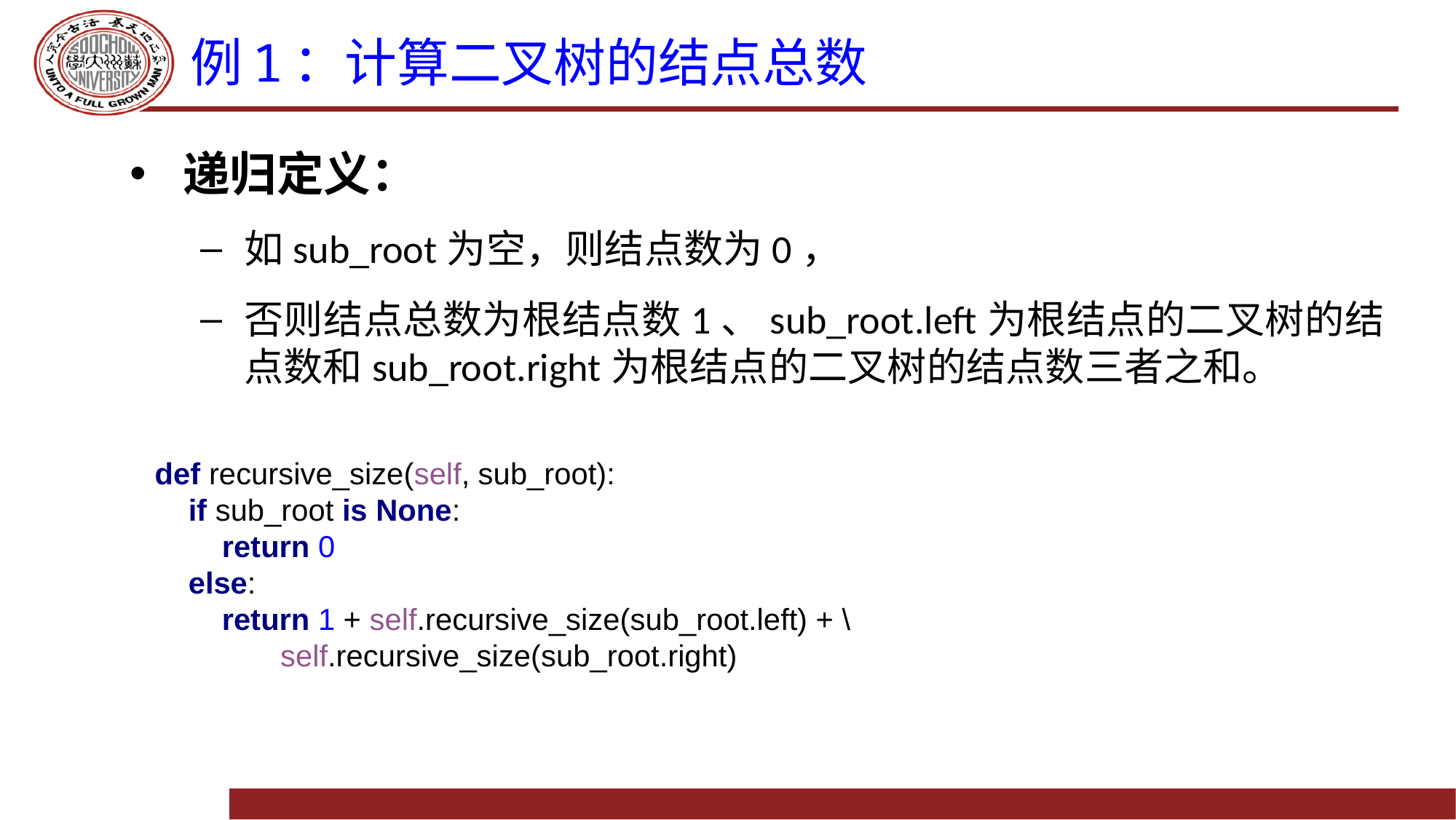

# 例1：计算二叉树的结点总数
递归定义：
如sub_root为空，则结点数为0，
否则结点总数为根结点数1、sub_root.left为根结点的二叉树的结点数和sub_root.right为根结点的二叉树的结点数三者之和。

def recursive_size(self, sub_root):
    if sub_root is None:
        return 0
    else:
        return 1 + self.recursive_size(sub_root.left) + \
               self.recursive_size(sub_root.right)